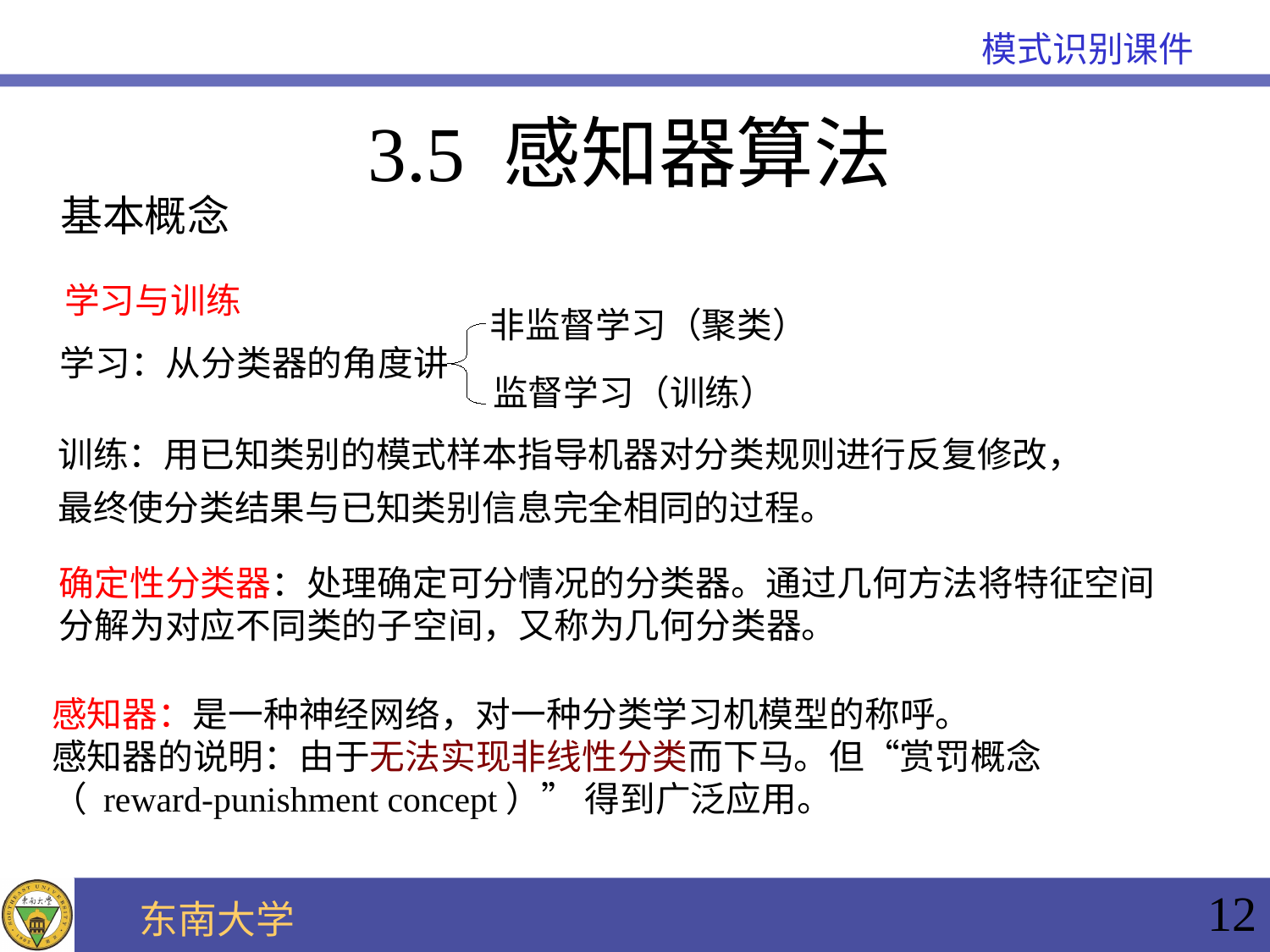

# 3.5 感知器算法
基本概念
学习与训练
非监督学习（聚类）

学习：从分类器的角度讲
监督学习（训练）
训练：用已知类别的模式样本指导机器对分类规则进行反复修改，最终使分类结果与已知类别信息完全相同的过程。
确定性分类器：处理确定可分情况的分类器。通过几何方法将特征空间分解为对应不同类的子空间，又称为几何分类器。
感知器：是一种神经网络，对一种分类学习机模型的称呼。
感知器的说明：由于无法实现非线性分类而下马。但“赏罚概念（ reward-punishment concept）” 得到广泛应用。
12